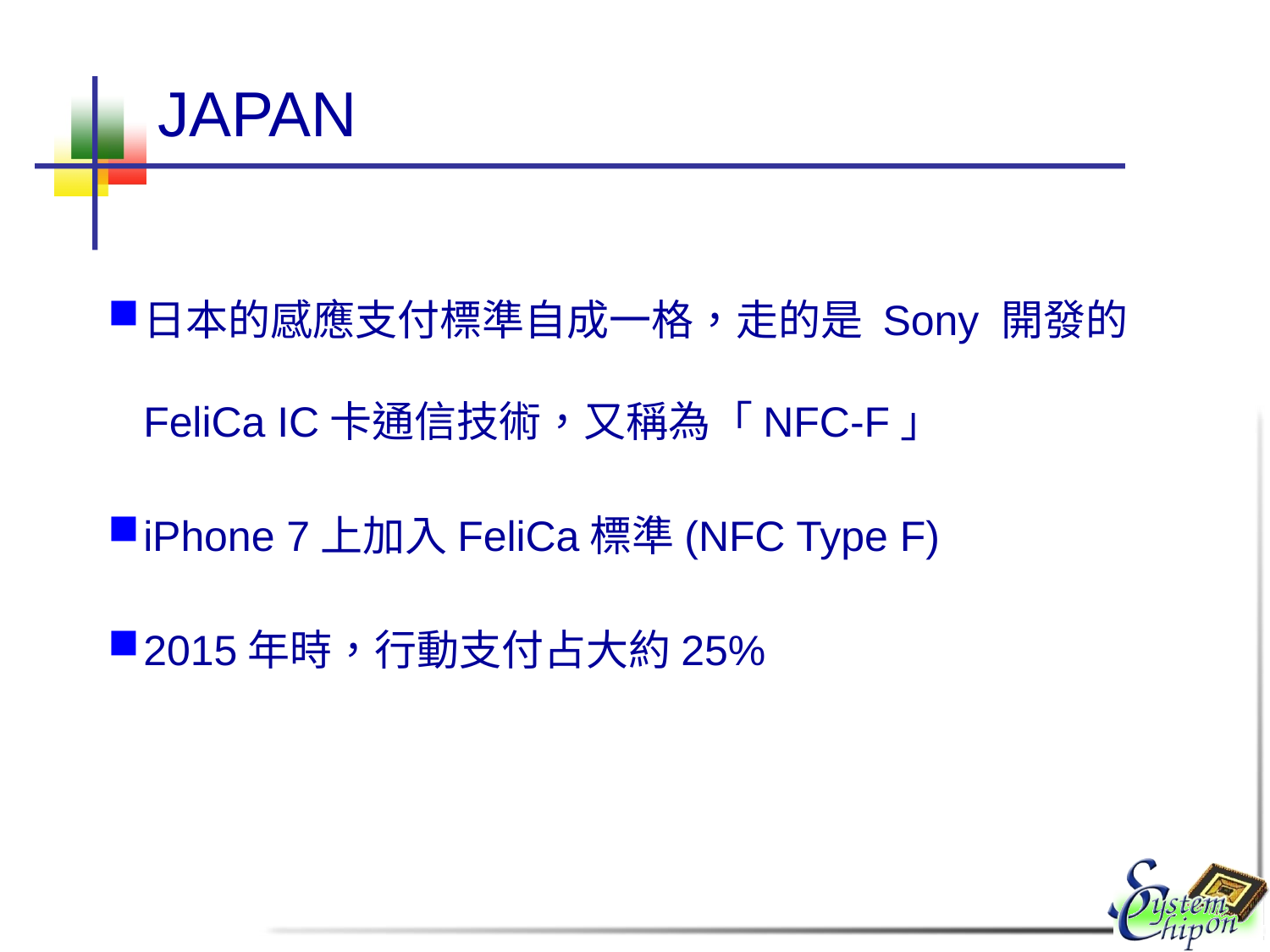

# JAPAN
日本的感應支付標準自成一格，走的是 Sony 開發的 FeliCa IC卡通信技術，又稱為「NFC-F」
iPhone 7上加入FeliCa標準(NFC Type F)
2015年時，行動支付占大約25%